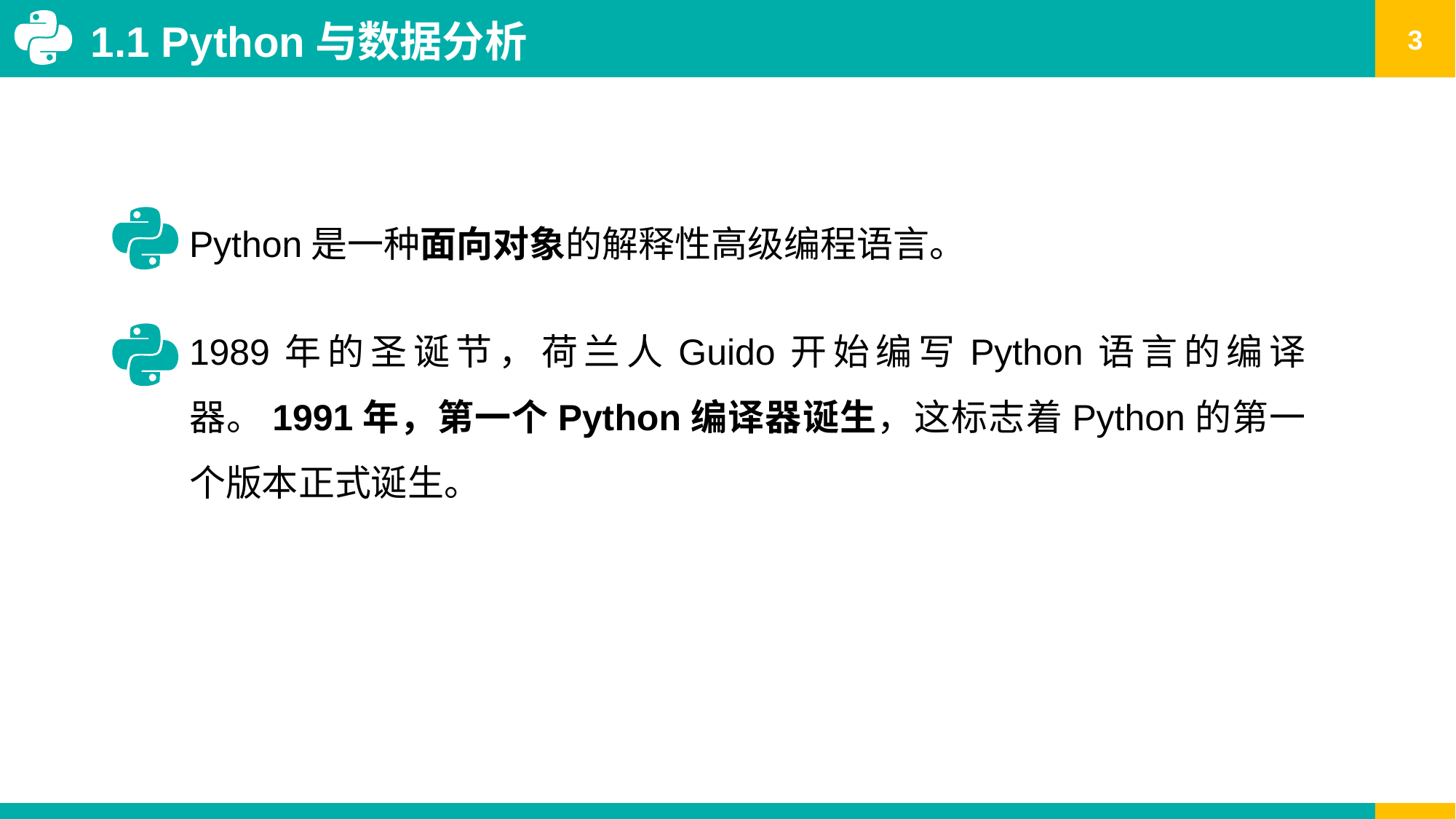

1.1 Python与数据分析
Python是一种面向对象的解释性高级编程语言。

1989年的圣诞节，荷兰人Guido开始编写Python语言的编译器。1991年，第一个Python编译器诞生，这标志着Python的第一个版本正式诞生。